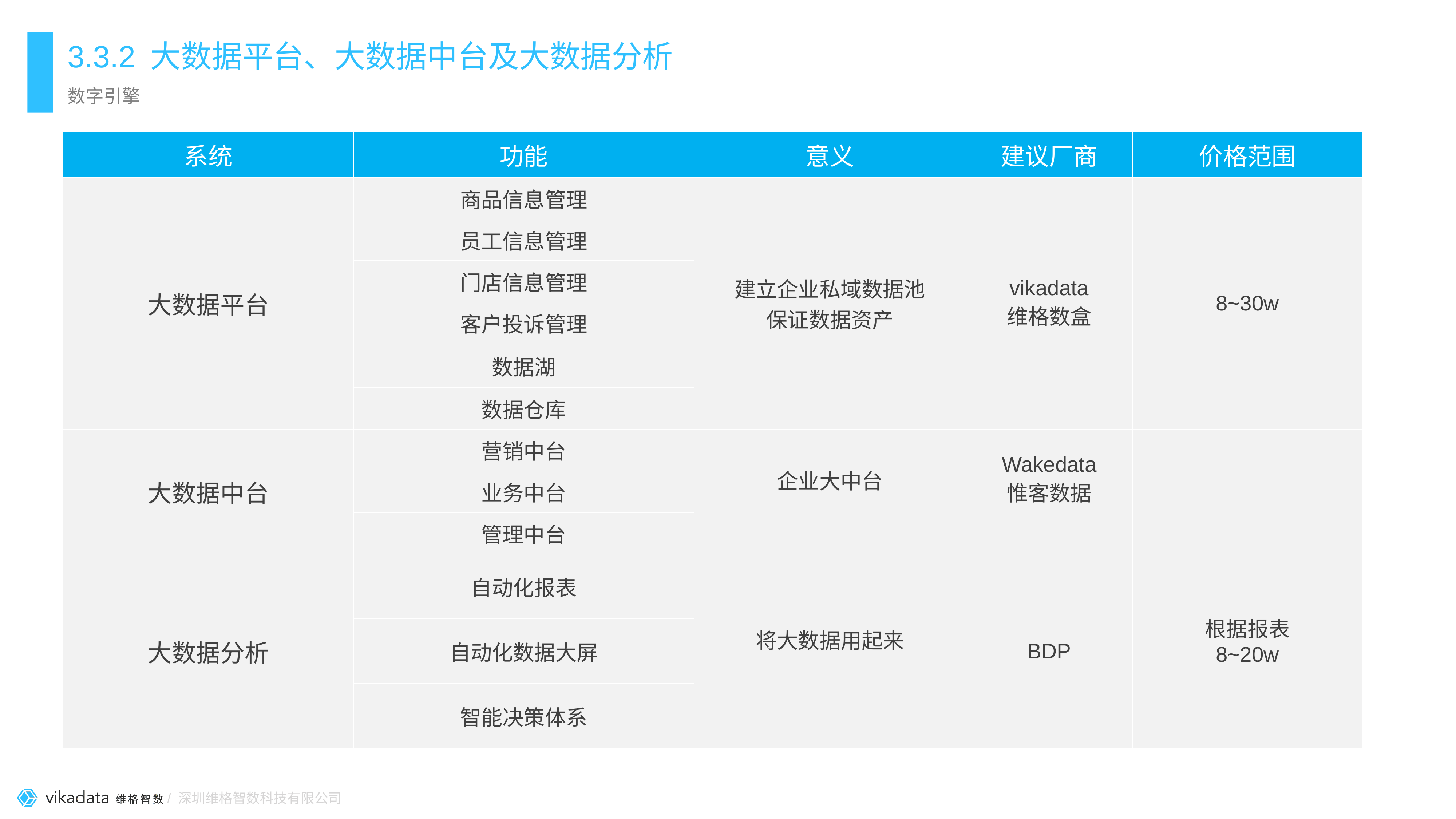

# 3.3.2 大数据平台、大数据中台及大数据分析
数字引擎

| 系统 | 功能 | 意义 | 建议厂商 | 价格范围 |
| --- | --- | --- | --- | --- |
| 大数据平台 | 商品信息管理 | 建立企业私域数据池 保证数据资产 | vikadata 维格数盒 | 8~30w |
|  | 员工信息管理 |  |  |  |
|  | 门店信息管理 |  |  |  |
|  | 客户投诉管理 |  |  |  |
|  | 数据湖 |  |  |  |
|  | 数据仓库 |  |  |  |
| 大数据中台 | 营销中台 | 企业大中台 | Wakedata 惟客数据 |  |
|  | 业务中台 |  |  |  |
|  | 管理中台 |  |  |  |
| 大数据分析 | 自动化报表 | 将大数据用起来 | BDP | 根据报表 8~20w |
|  | 自动化数据大屏 |  |  |  |
|  | 智能决策体系 |  |  |  |